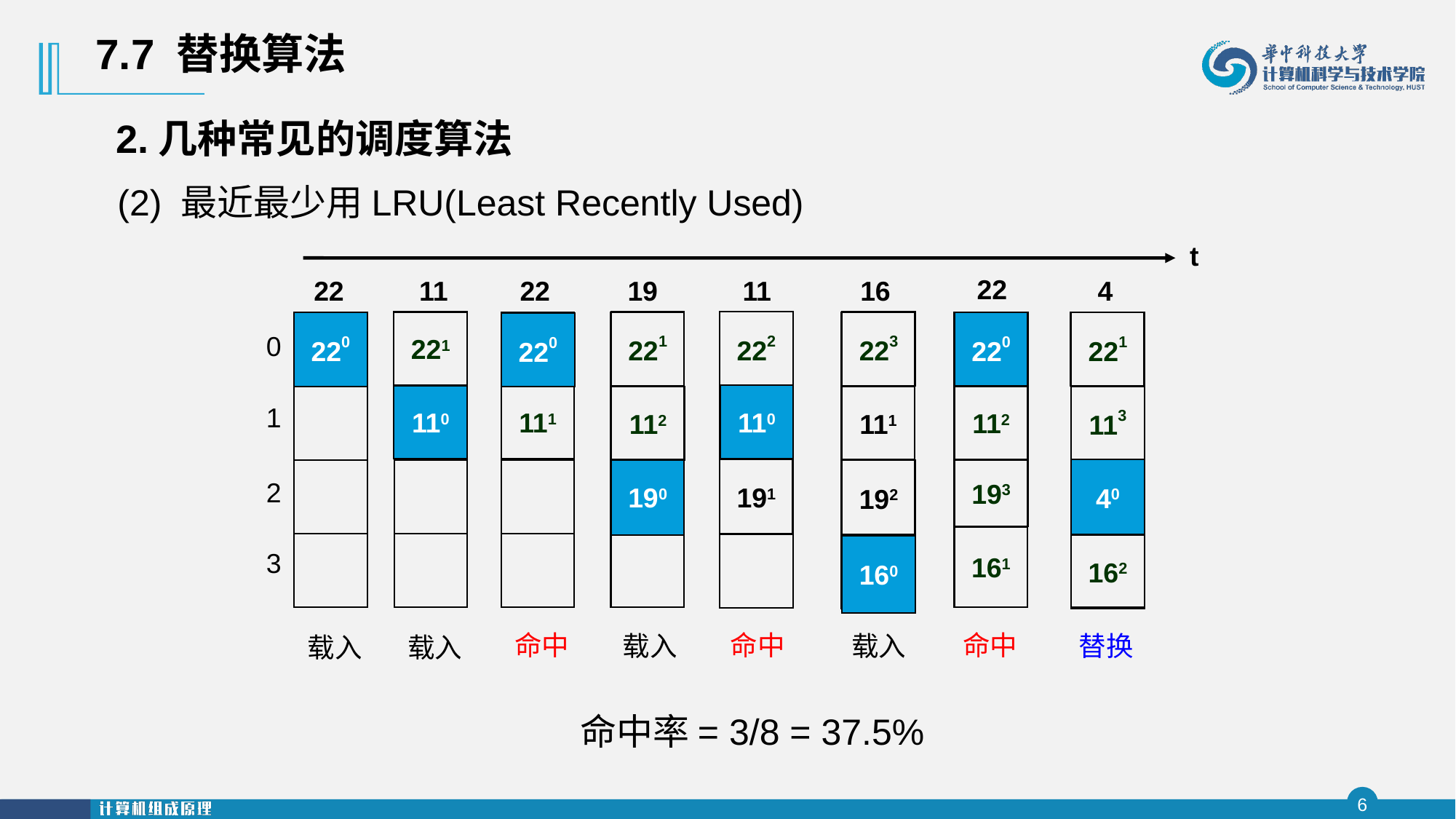

7.7 替换算法
2.几种常见的调度算法
(2) 最近最少用LRU(Least Recently Used)
t

22
22
11
22
19
11
16
4
221

222
221
223
220

220

221

220
0
1
2
3
110
110
111
112

112

113
111

191
193
40
190

192
161

162
160
命中
命中
命中
载入
载入
替换
载入
载入
命中率= 3/8 = 37.5%